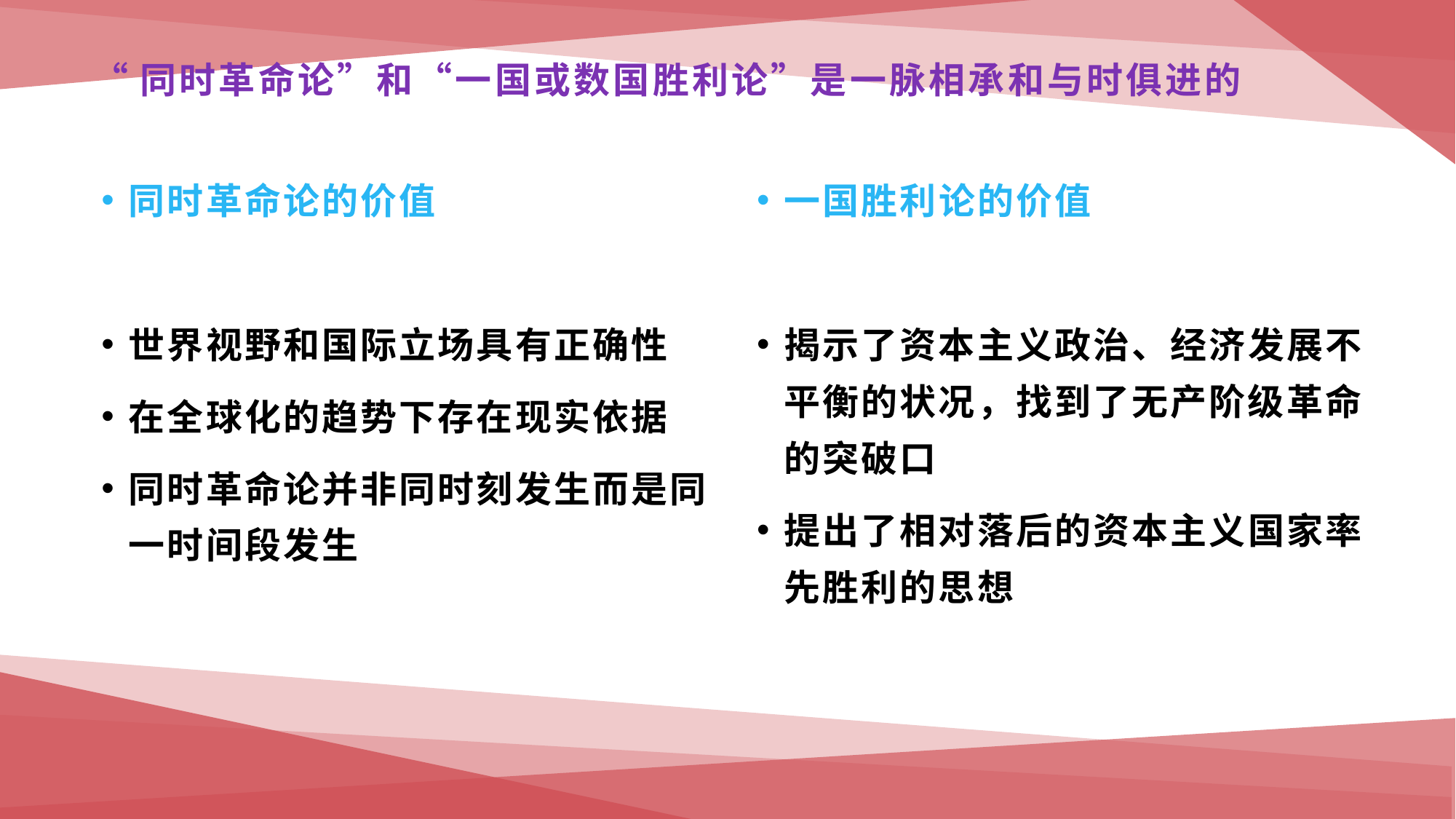

# “同时革命论”和“一国或数国胜利论”是一脉相承和与时俱进的
同时革命论的价值

世界视野和国际立场具有正确性
在全球化的趋势下存在现实依据
同时革命论并非同时刻发生而是同一时间段发生
一国胜利论的价值

揭示了资本主义政治、经济发展不平衡的状况，找到了无产阶级革命的突破口
提出了相对落后的资本主义国家率先胜利的思想